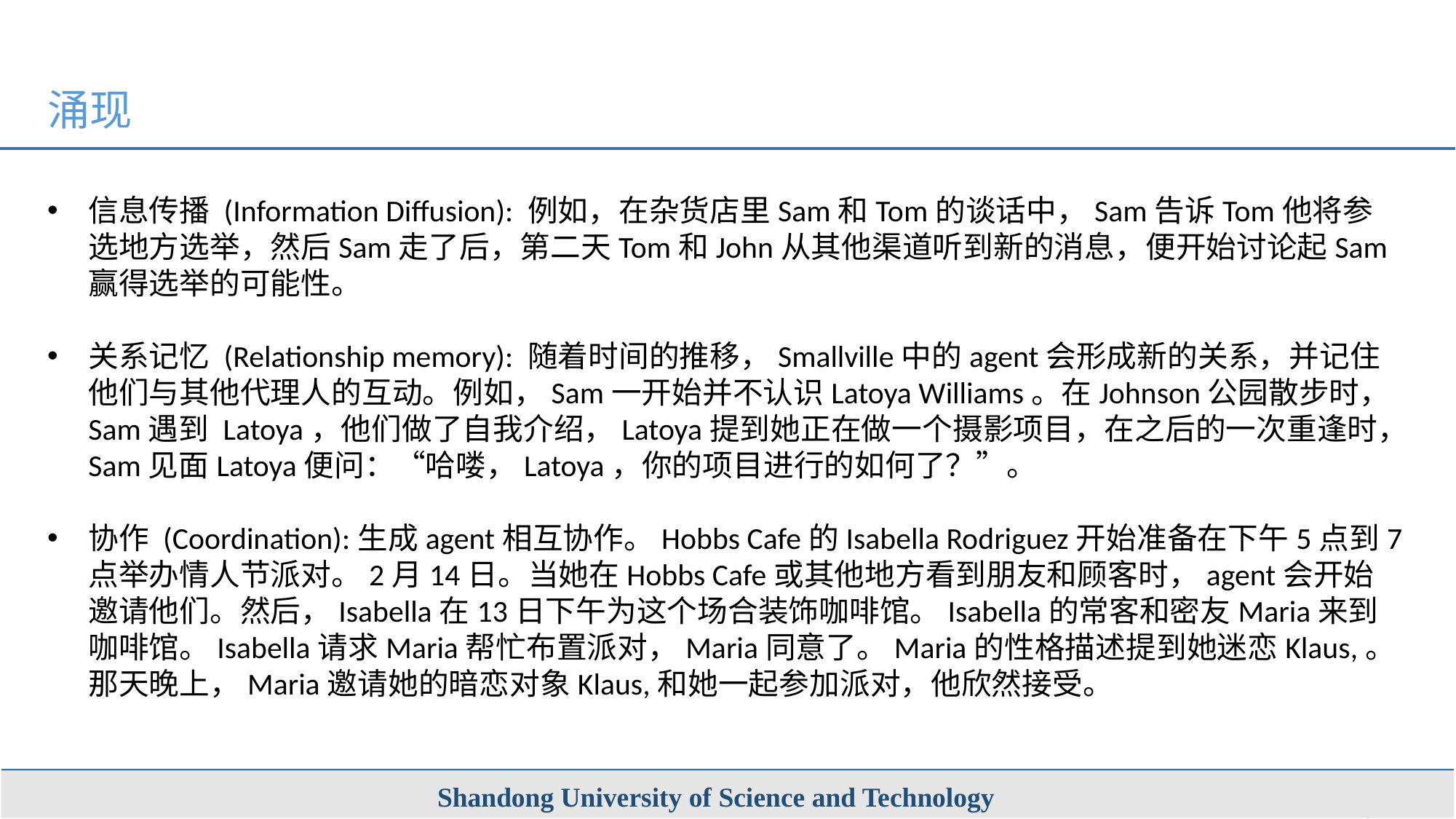

涌现
信息传播 (Information Diffusion): 例如，在杂货店里Sam和Tom的谈话中，Sam告诉Tom他将参选地方选举，然后Sam走了后，第二天Tom和John从其他渠道听到新的消息，便开始讨论起Sam赢得选举的可能性。

关系记忆 (Relationship memory): 随着时间的推移，Smallville中的agent会形成新的关系，并记住他们与其他代理人的互动。例如，Sam一开始并不认识Latoya Williams。在Johnson公园散步时，Sam遇到 Latoya，他们做了自我介绍，Latoya提到她正在做一个摄影项目，在之后的一次重逢时，Sam见面Latoya便问：“哈喽，Latoya，你的项目进行的如何了？”。

协作 (Coordination):生成agent相互协作。Hobbs Cafe的Isabella Rodriguez开始准备在下午5点到7点举办情人节派对。2月14日。当她在Hobbs Cafe或其他地方看到朋友和顾客时，agent会开始邀请他们。然后，Isabella在13日下午为这个场合装饰咖啡馆。Isabella的常客和密友Maria来到咖啡馆。Isabella请求Maria帮忙布置派对，Maria同意了。Maria的性格描述提到她迷恋Klaus,。那天晚上，Maria邀请她的暗恋对象Klaus,和她一起参加派对，他欣然接受。

7

Shandong University of Science and Technology
7
7